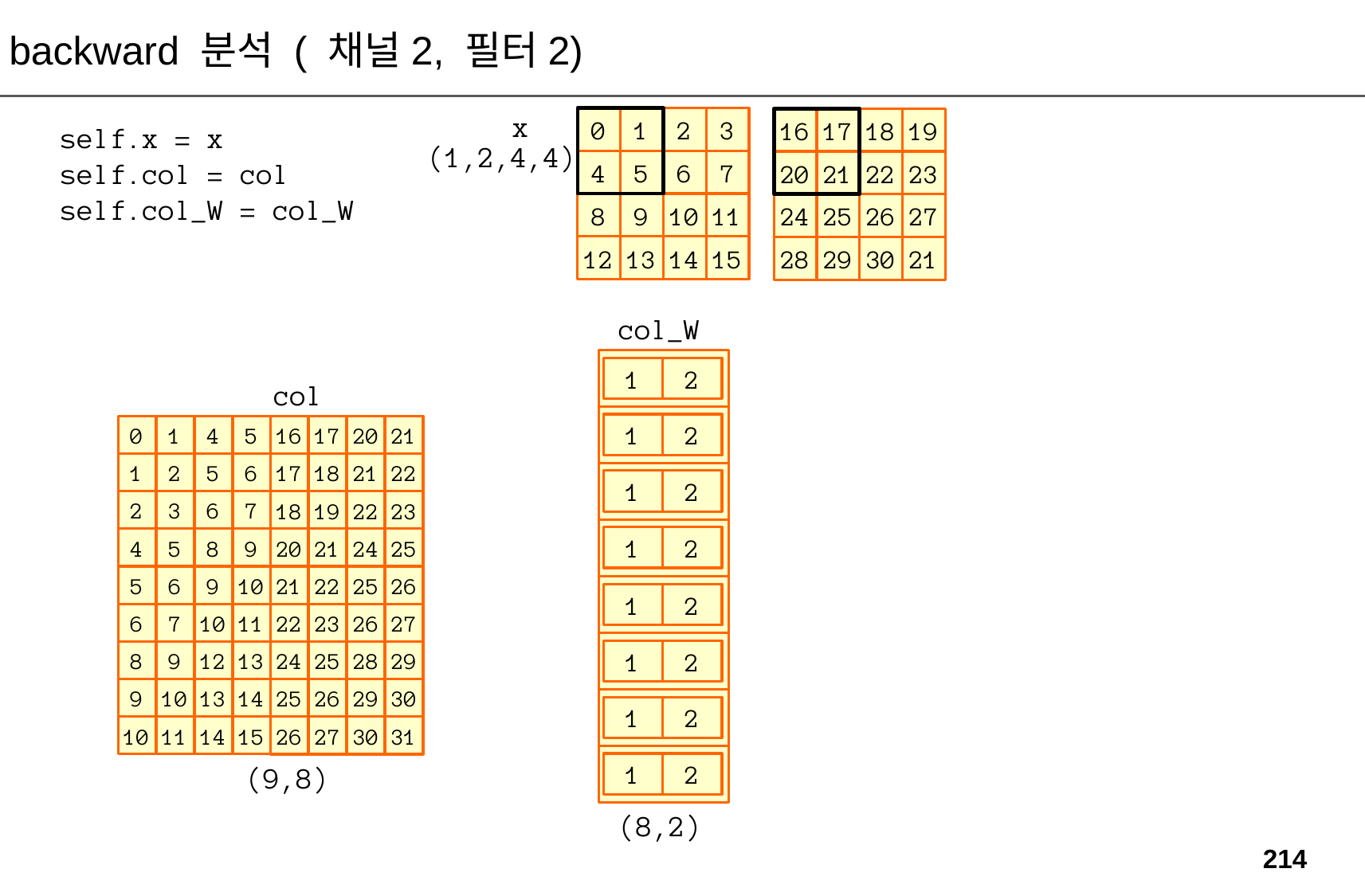

backward 분석 ( 채널2, 필터2)
x
0
1
2
3

16
17
18
19

self.x = x
self.col = col
self.col_W = col_W
(1,2,4,4)
4
5
6
7
20
21
22
23
8
9
10
11
24
25
26
27
12
13
14
15
28
29
30
21
col_W

1
2
col

1
2
0
1
4
5
16
17
20
21
1
2
5
6
17
18
21
22

1
2
2
3
6
7
18
19
22
23

1
2
4
5
8
9
20
21
24
25
5
6
9
10
21
22
25
26

1
2
6
7
10
11
22
23
26
27

1
2
8
9
12
13
24
25
28
29
9
10
13
14
25
26
29
30

1
2
10
11
14
15
26
27
30
31

(9,8)
1
2
(8,2)